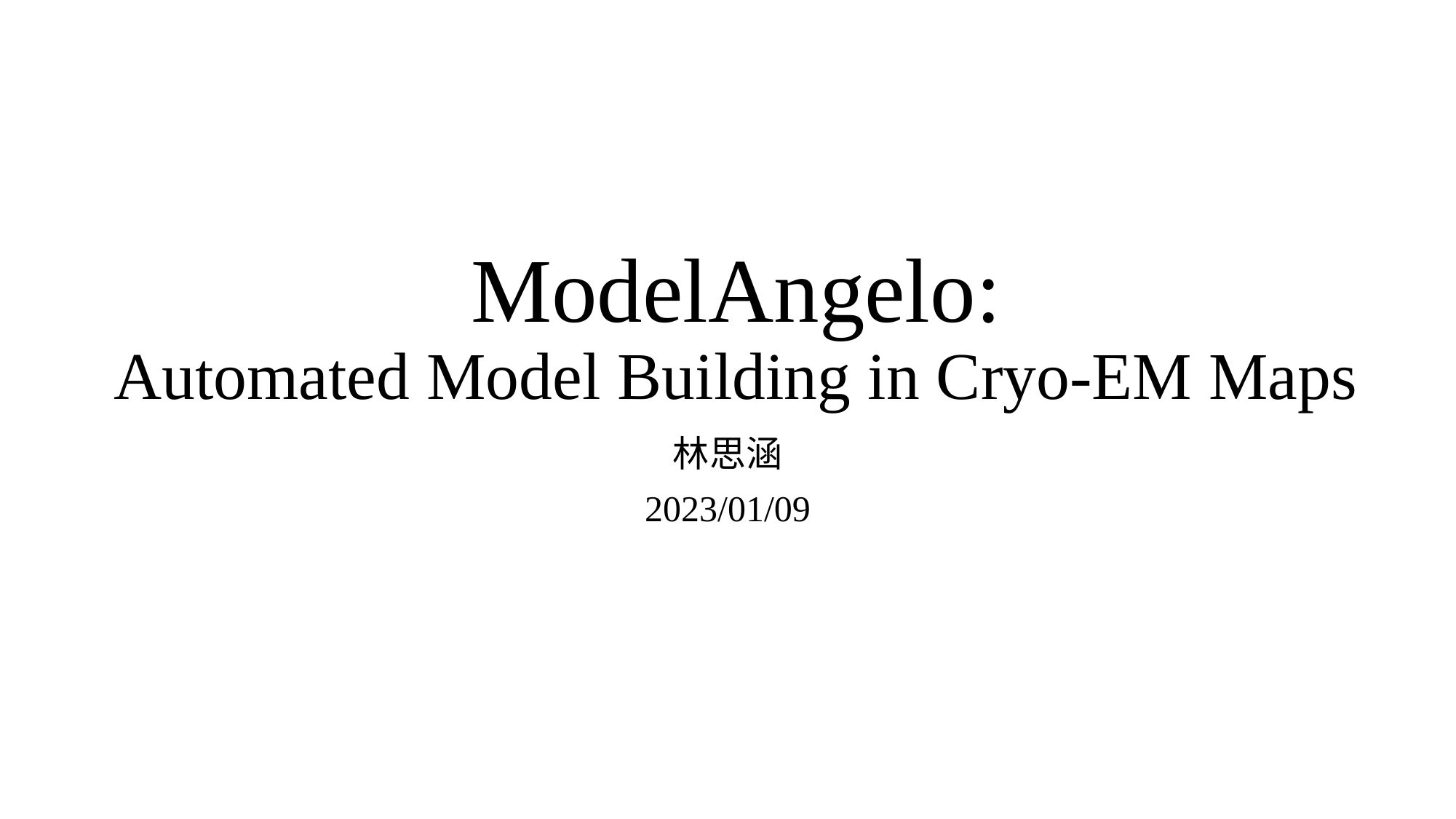

# ModelAngelo: Automated Model Building in Cryo-EM Maps
林思涵
2023/01/09